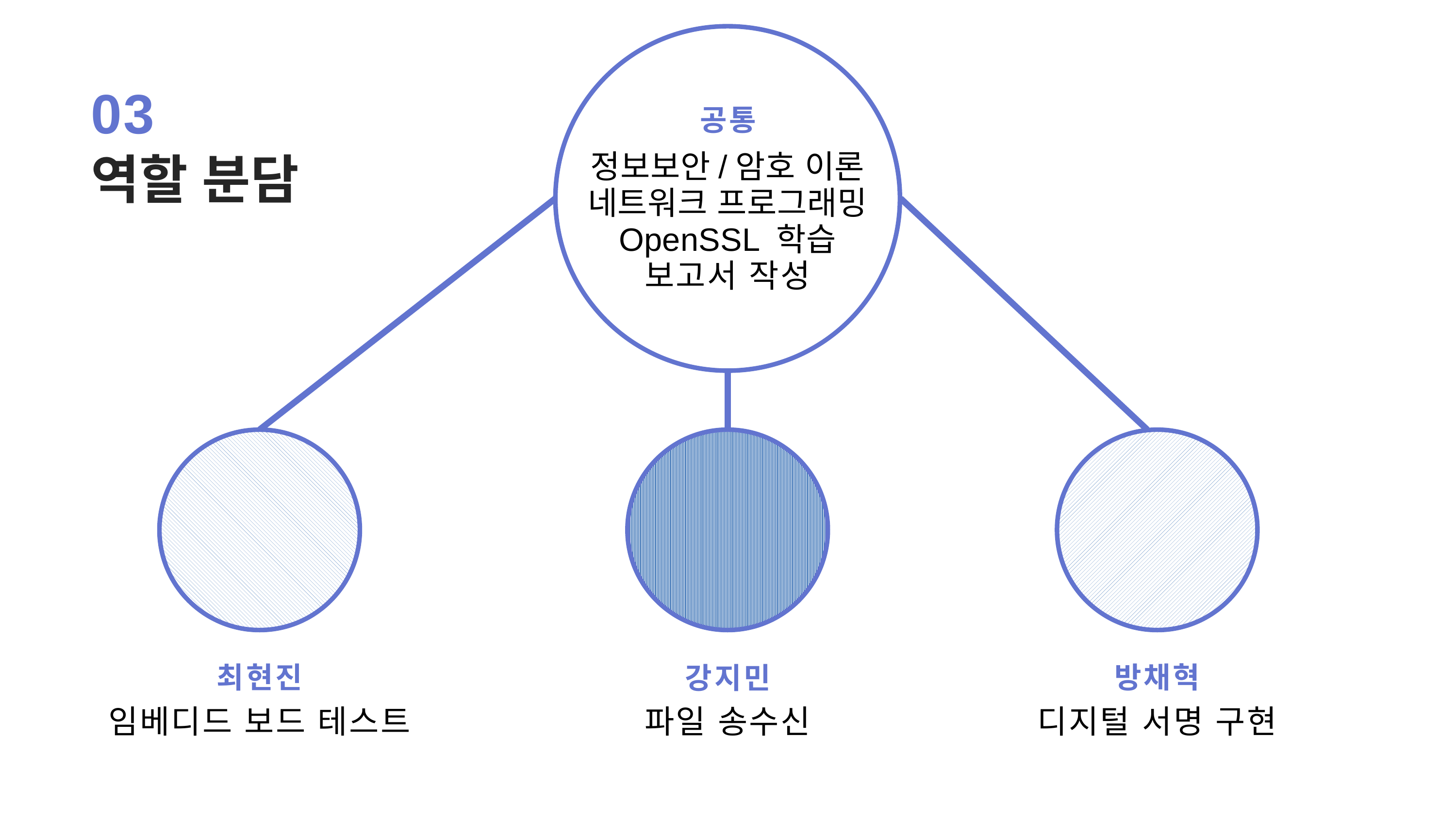

03
공통
역할 분담
정보보안/암호 이론
네트워크 프로그래밍
OpenSSL 학습
보고서 작성

최현진
방채혁
강지민
임베디드 보드 테스트
파일 송수신
디지털 서명 구현